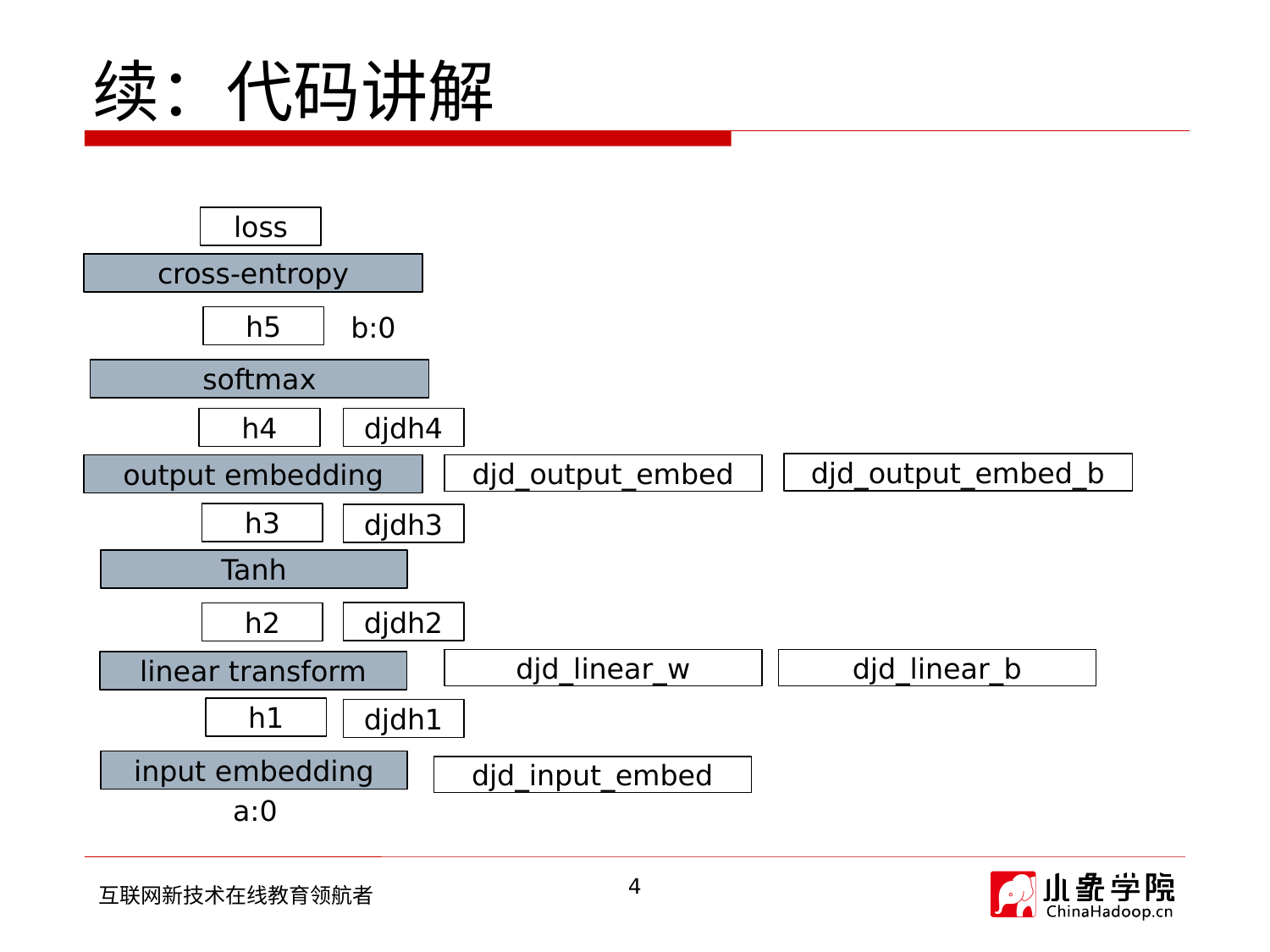

# 续：代码讲解
loss
cross-entropy
b:0
h5
softmax
h4
djdh4
djd_output_embed_b
output embedding
djd_output_embed
h3
djdh3
Tanh
djdh2
h2
djd_linear_b
djd_linear_w
linear transform
h1
djdh1
input embedding
djd_input_embed
a:0
4